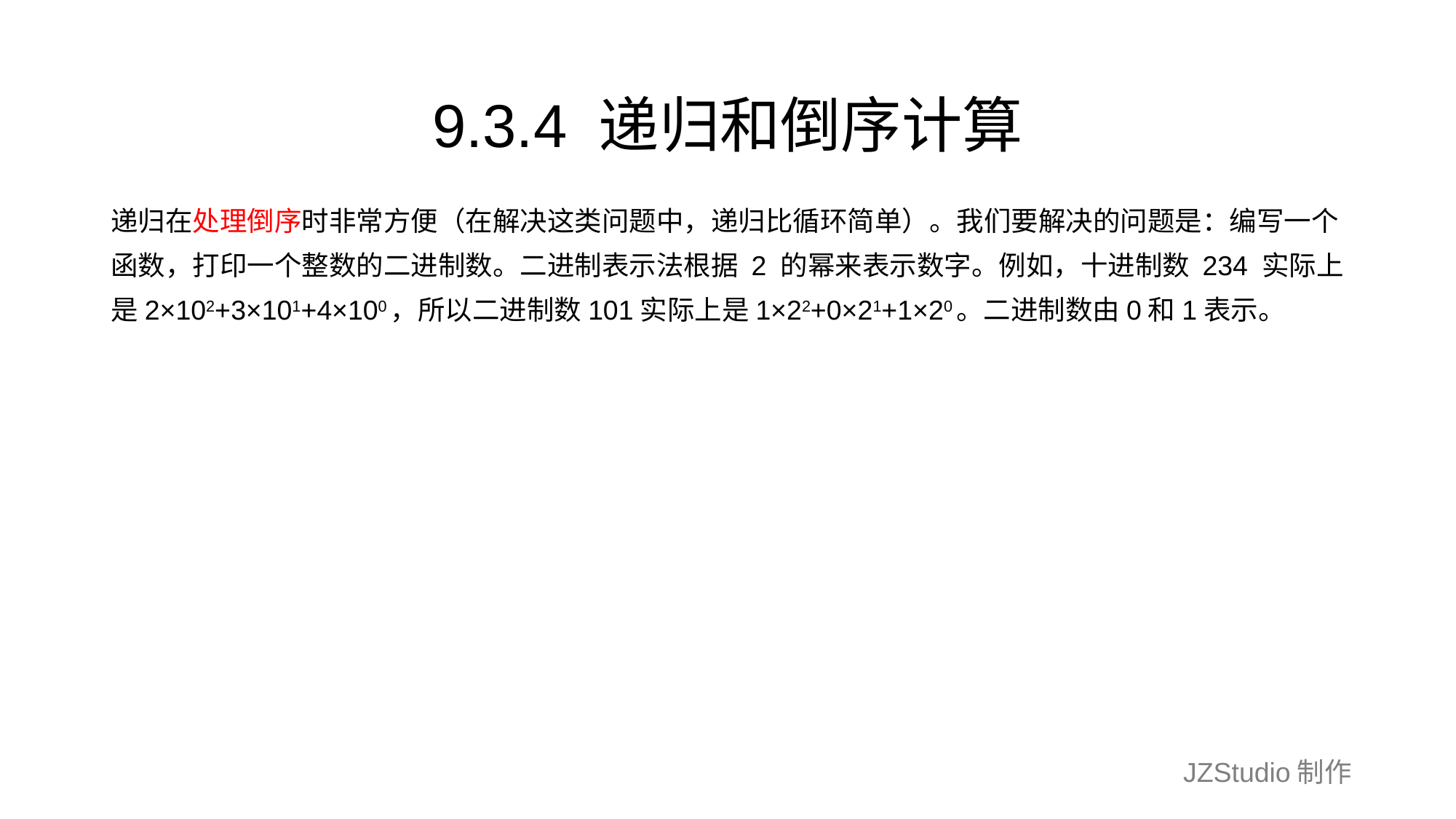

# 9.3.4 递归和倒序计算
递归在处理倒序时非常方便（在解决这类问题中，递归比循环简单）。我们要解决的问题是：编写一个
函数，打印一个整数的二进制数。二进制表示法根据 2 的幂来表示数字。例如，十进制数 234 实际上
是2×102+3×101+4×100，所以二进制数101实际上是1×22+0×21+1×20。二进制数由0和1表示。